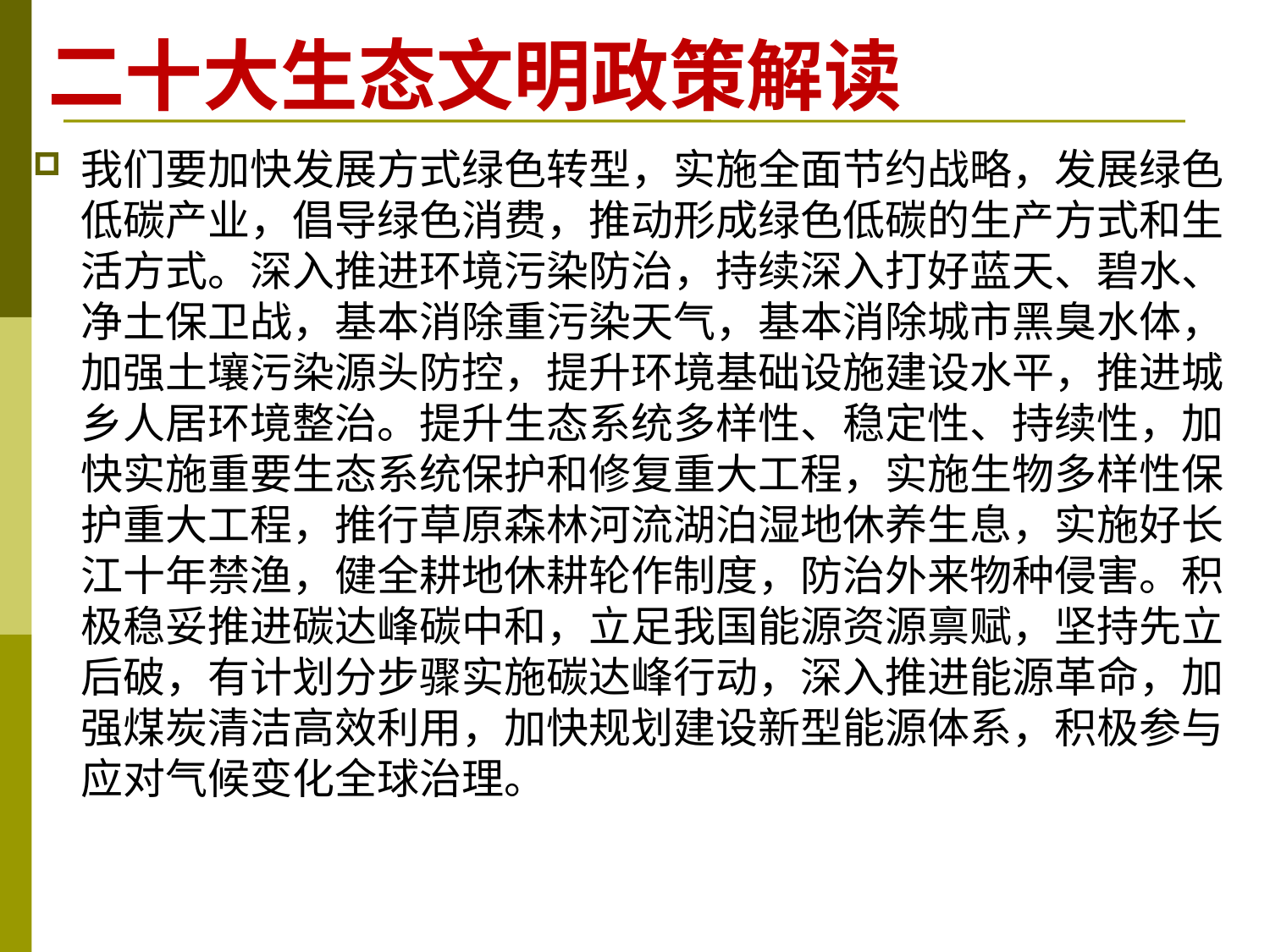

# 二十大生态文明政策解读
我们要加快发展方式绿色转型，实施全面节约战略，发展绿色低碳产业，倡导绿色消费，推动形成绿色低碳的生产方式和生活方式。深入推进环境污染防治，持续深入打好蓝天、碧水、净土保卫战，基本消除重污染天气，基本消除城市黑臭水体，加强土壤污染源头防控，提升环境基础设施建设水平，推进城乡人居环境整治。提升生态系统多样性、稳定性、持续性，加快实施重要生态系统保护和修复重大工程，实施生物多样性保护重大工程，推行草原森林河流湖泊湿地休养生息，实施好长江十年禁渔，健全耕地休耕轮作制度，防治外来物种侵害。积极稳妥推进碳达峰碳中和，立足我国能源资源禀赋，坚持先立后破，有计划分步骤实施碳达峰行动，深入推进能源革命，加强煤炭清洁高效利用，加快规划建设新型能源体系，积极参与应对气候变化全球治理。